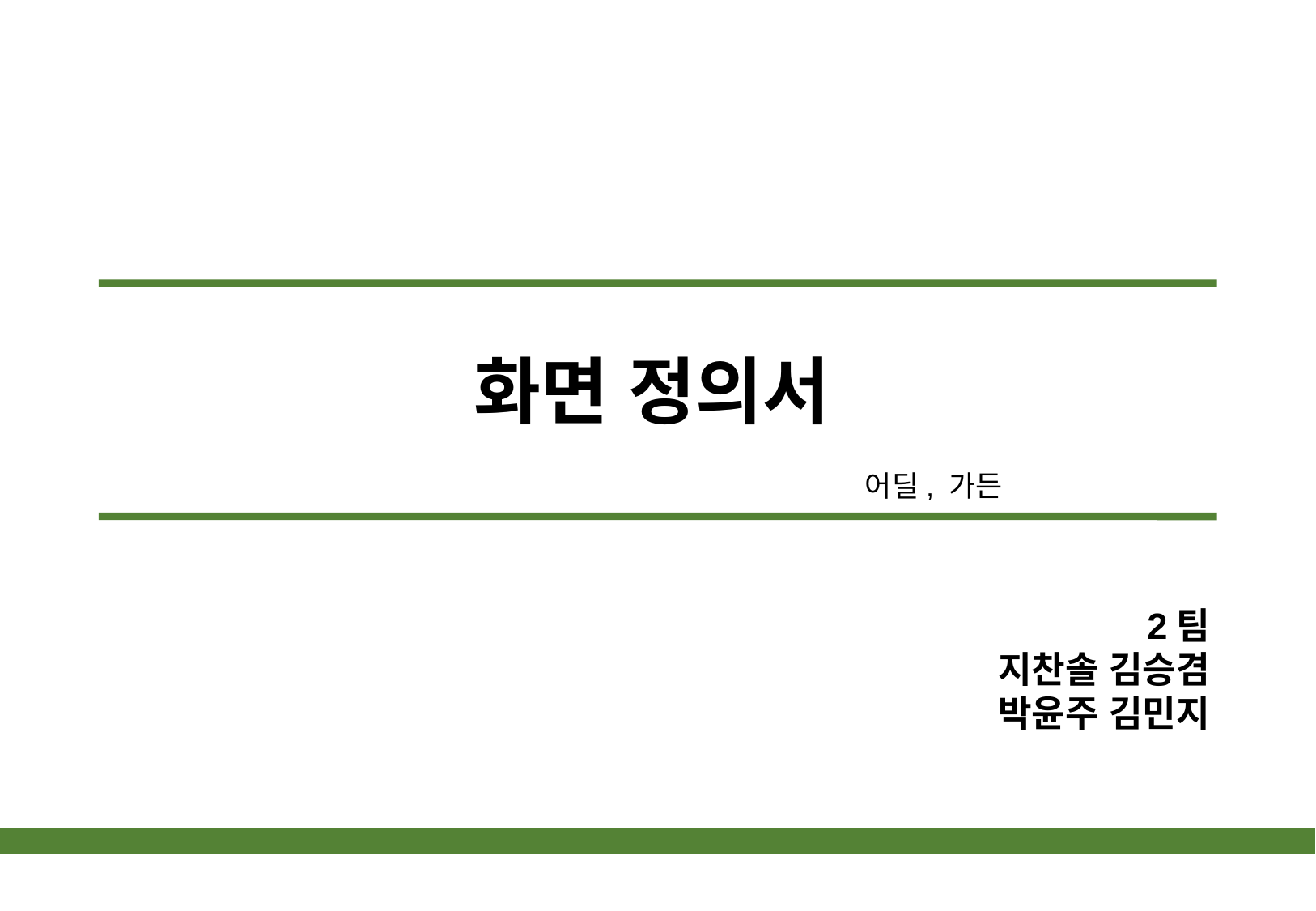

# 화면 정의서
어딜, 가든
2팀
지찬솔 김승겸
박윤주 김민지